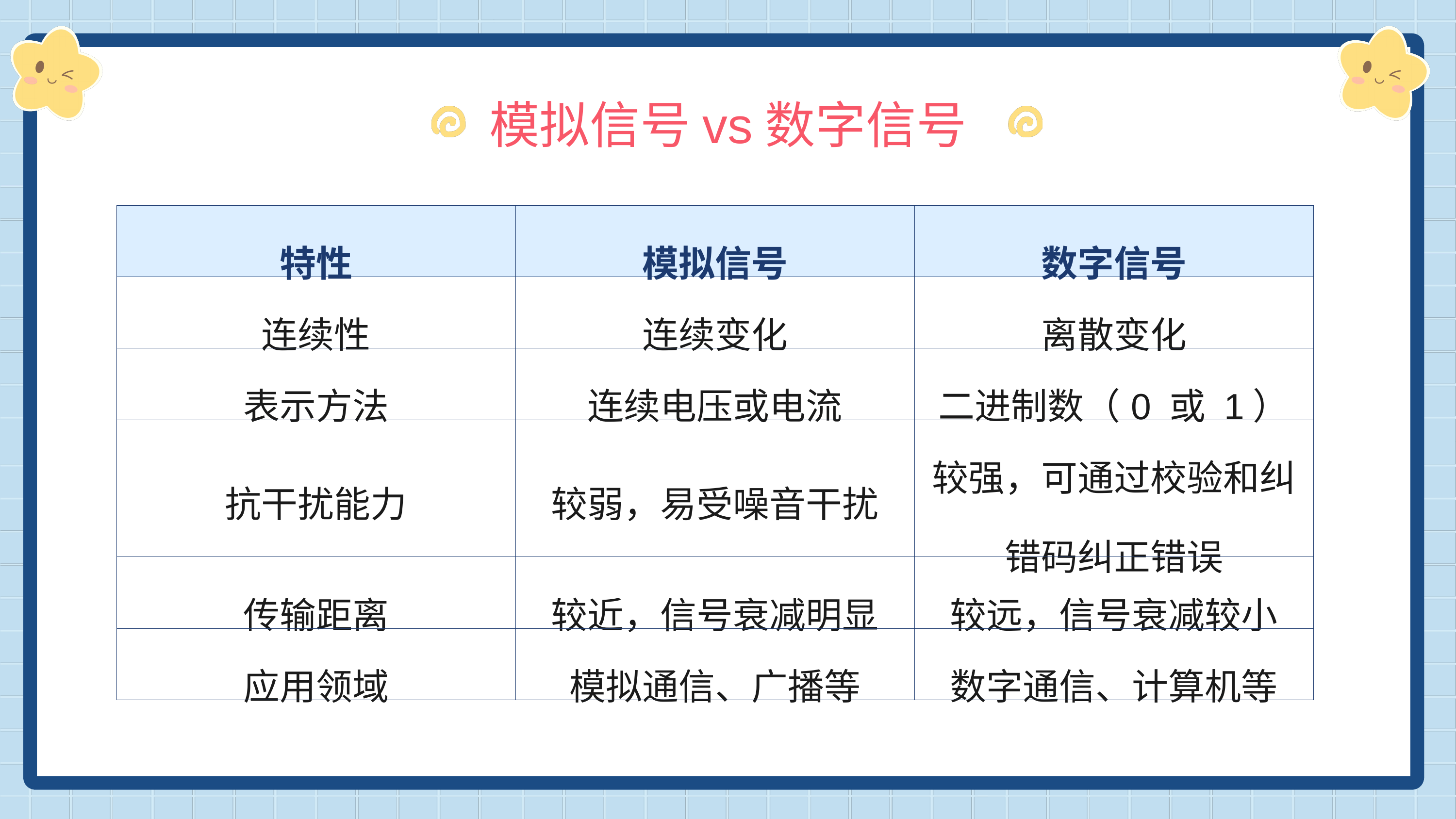

模拟信号vs数字信号

| 特性 | 模拟信号 | 数字信号 |
| --- | --- | --- |
| 连续性 | 连续变化 | 离散变化 |
| 表示方法 | 连续电压或电流 | 二进制数（0 或 1） |
| 抗干扰能力 | 较弱，易受噪音干扰 | 较强，可通过校验和纠错码纠正错误 |
| 传输距离 | 较近，信号衰减明显 | 较远，信号衰减较小 |
| 应用领域 | 模拟通信、广播等 | 数字通信、计算机等 |